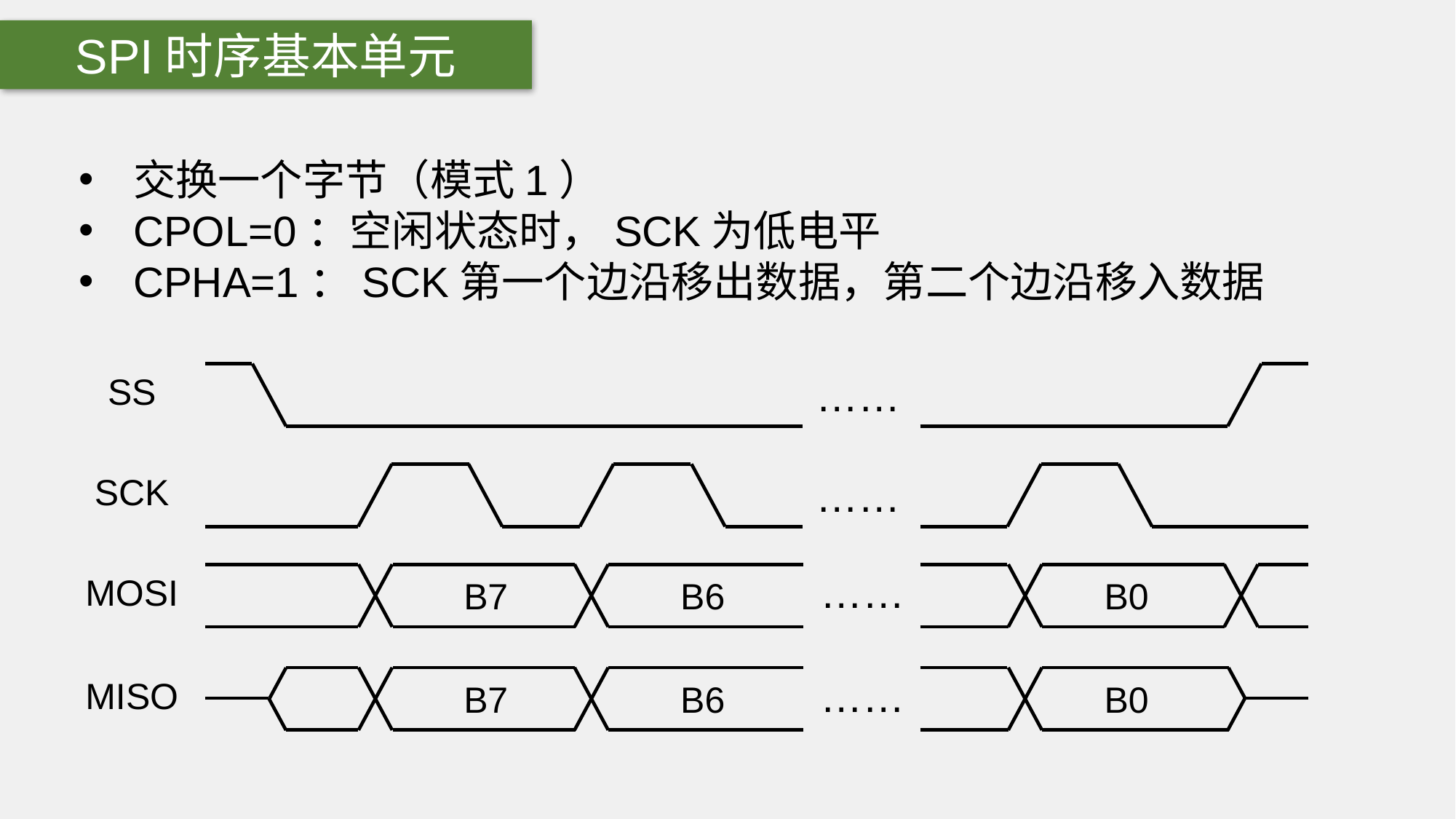

SPI时序基本单元
交换一个字节（模式1）
CPOL=0：空闲状态时，SCK为低电平
CPHA=1：SCK第一个边沿移出数据，第二个边沿移入数据
SS
……
SCK
……
……
B7
B6
B0
MOSI
……
B7
B6
B0
MISO